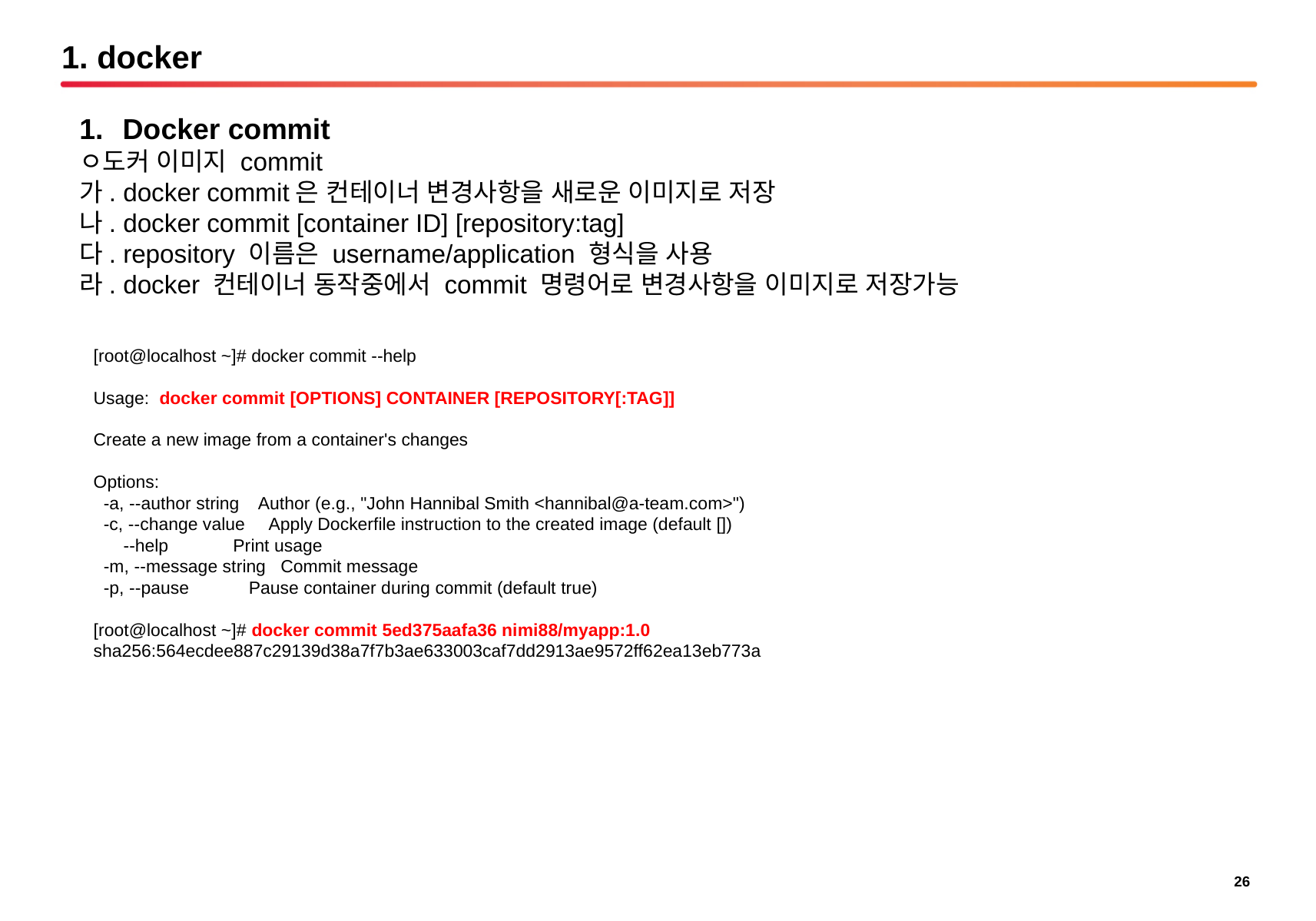

# 1. docker
Docker commit
ㅇ도커 이미지 commit
가. docker commit은 컨테이너 변경사항을 새로운 이미지로 저장
나. docker commit [container ID] [repository:tag]
다. repository 이름은 username/application 형식을 사용
라. docker 컨테이너 동작중에서 commit 명령어로 변경사항을 이미지로 저장가능

[root@localhost ~]# docker commit --help

Usage:  docker commit [OPTIONS] CONTAINER [REPOSITORY[:TAG]]

Create a new image from a container's changes

Options:
  -a, --author string    Author (e.g., "John Hannibal Smith <hannibal@a-team.com>")
  -c, --change value     Apply Dockerfile instruction to the created image (default [])
      --help             Print usage
  -m, --message string   Commit message
  -p, --pause            Pause container during commit (default true)

[root@localhost ~]# docker commit 5ed375aafa36 nimi88/myapp:1.0
sha256:564ecdee887c29139d38a7f7b3ae633003caf7dd2913ae9572ff62ea13eb773a